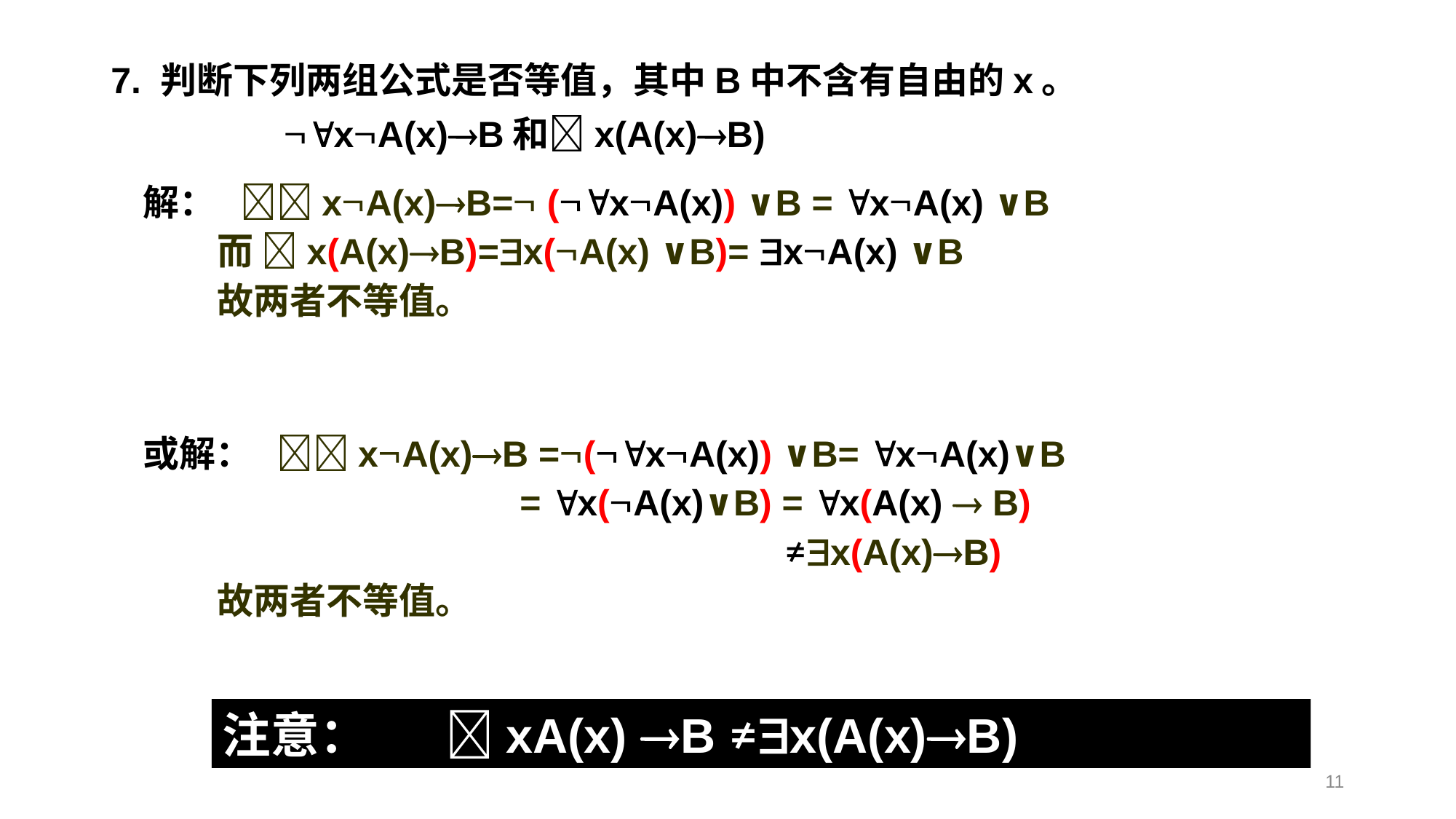

7. 判断下列两组公式是否等值，其中B中不含有自由的x。
                 ¬∀x¬A(x)→B和∃x(A(x)→B)
解：   ¬∀x¬A(x)→B=¬ (¬∀x¬A(x)) ∨B = ∀x¬A(x) ∨B
        而 ∃x(A(x)→B)=∃x(¬A(x) ∨B)= ∃x¬A(x) ∨B
        故两者不等值。

或解：   ¬∀x¬A(x)→B =¬(¬∀x¬A(x)) ∨B= ∀x¬A(x)∨B
                                     = ∀x(¬A(x)∨B) = ∀x(A(x) → B)
                                                               ≠∃x(A(x)→B)
        故两者不等值。

注意：       ∃xA(x) →B ≠∃x(A(x)→B)
11